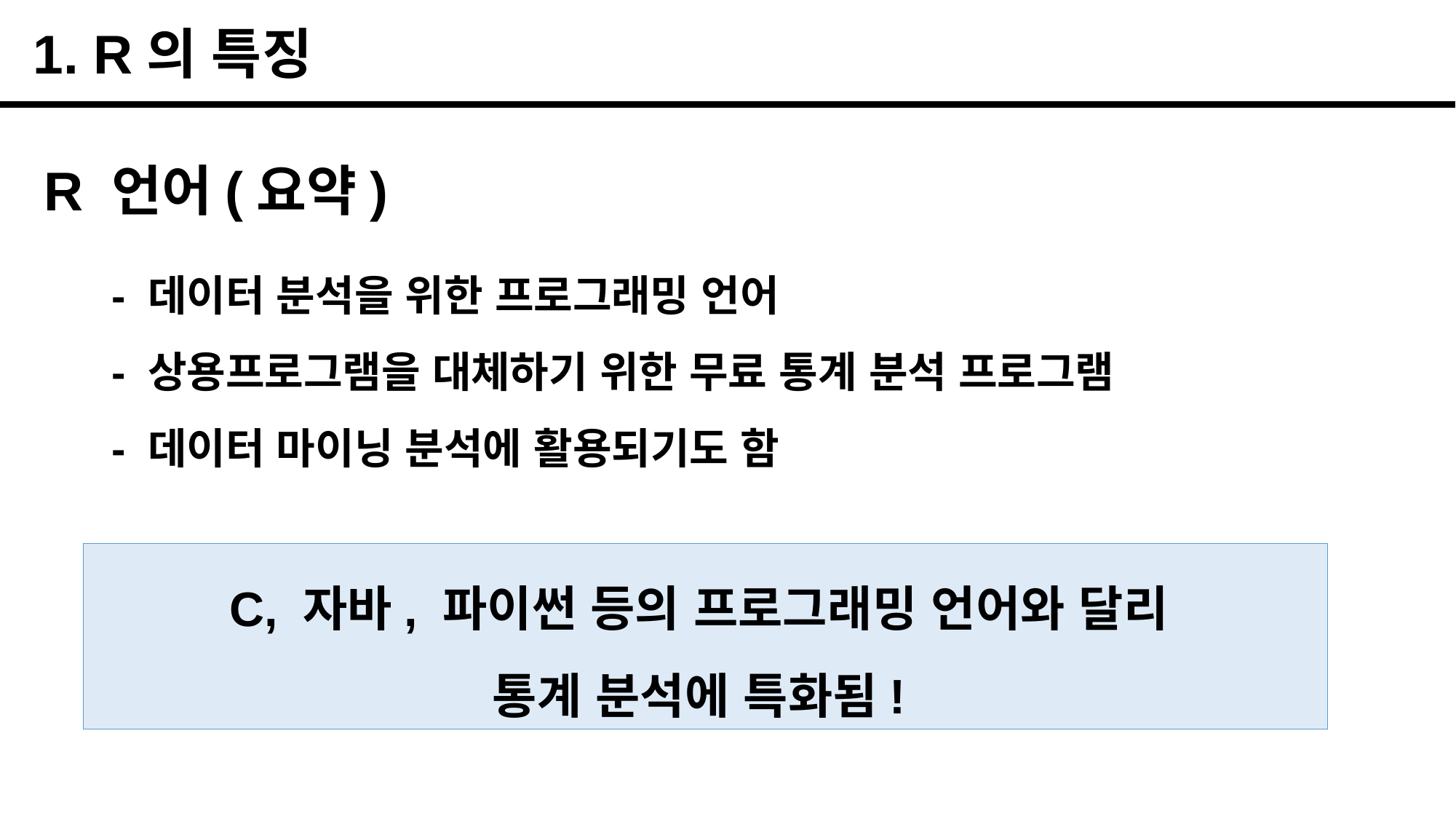

1. R의 특징
R 언어(요약)
- 데이터 분석을 위한 프로그래밍 언어
- 상용프로그램을 대체하기 위한 무료 통계 분석 프로그램
- 데이터 마이닝 분석에 활용되기도 함
C, 자바, 파이썬 등의 프로그래밍 언어와 달리
통계 분석에 특화됨!